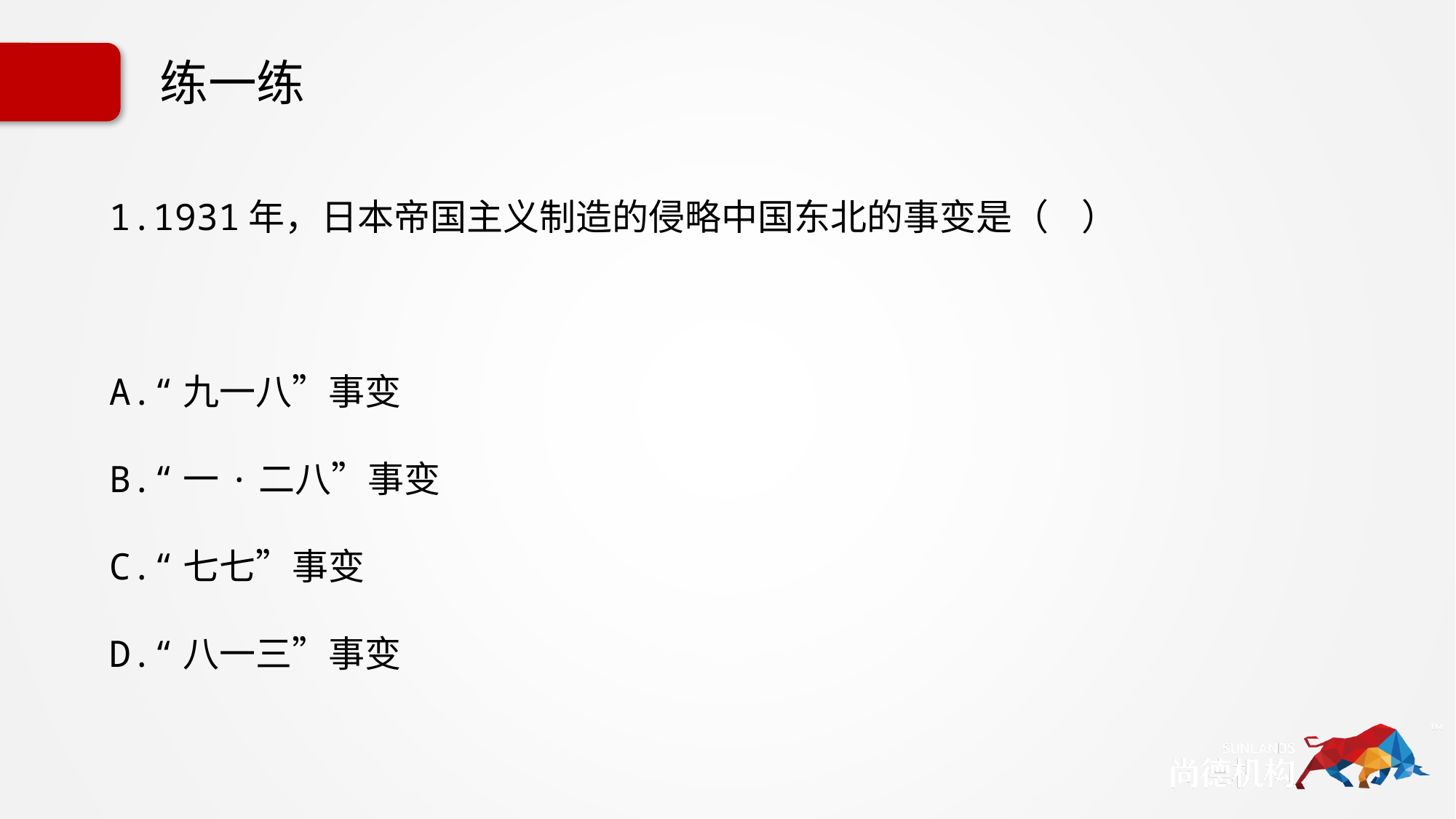

# 练一练
1.1931年，日本帝国主义制造的侵略中国东北的事变是（    ）

A.“九一八”事变

B.“一·二八”事变

C.“七七”事变

D.“八一三”事变